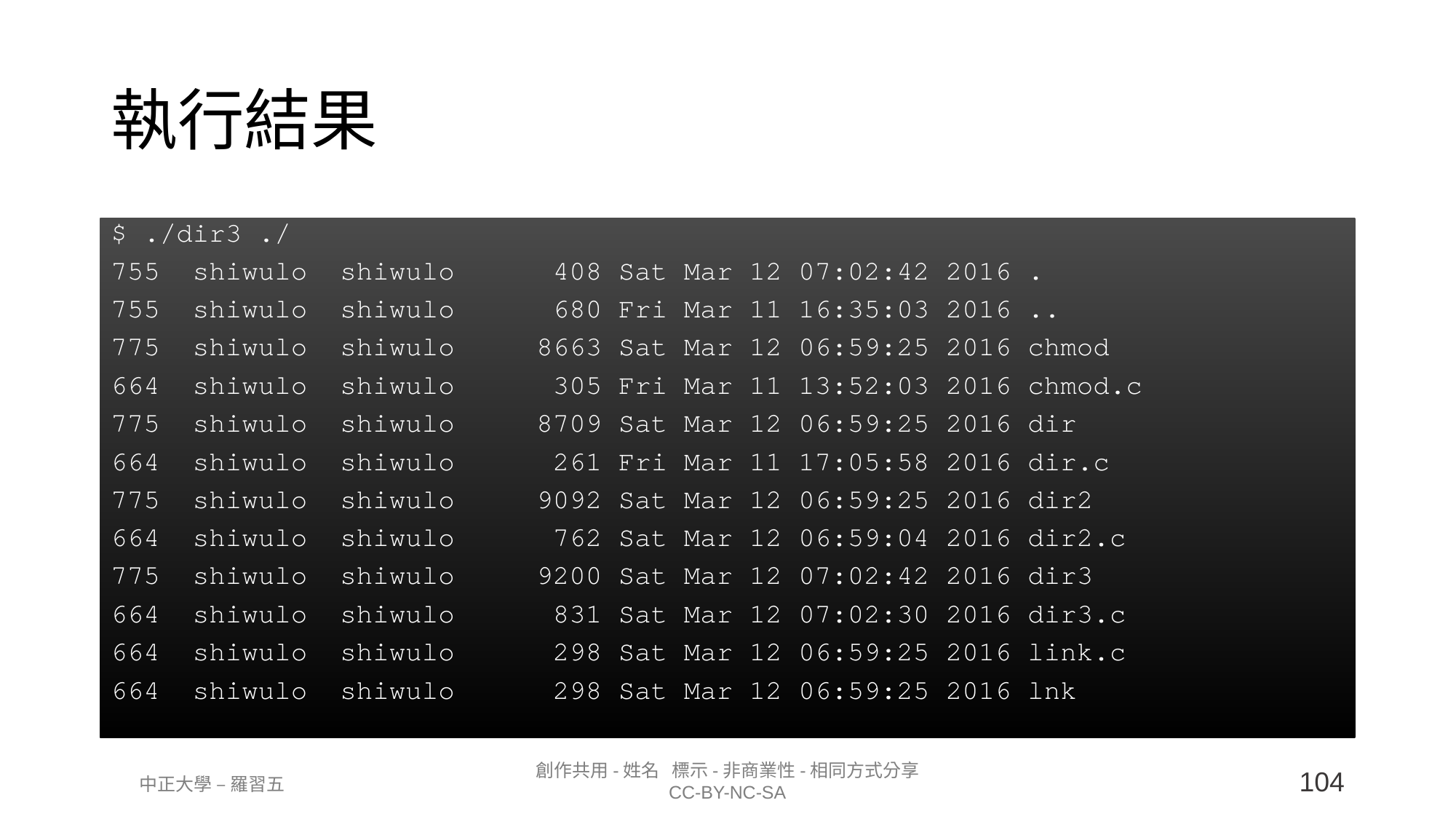

執行結果
$ ./dir3 ./
755  shiwulo  shiwulo      408 Sat Mar 12 07:02:42 2016 .
755  shiwulo  shiwulo      680 Fri Mar 11 16:35:03 2016 ..
775  shiwulo  shiwulo     8663 Sat Mar 12 06:59:25 2016 chmod
664  shiwulo  shiwulo      305 Fri Mar 11 13:52:03 2016 chmod.c
775  shiwulo  shiwulo     8709 Sat Mar 12 06:59:25 2016 dir
664  shiwulo  shiwulo      261 Fri Mar 11 17:05:58 2016 dir.c
775  shiwulo  shiwulo     9092 Sat Mar 12 06:59:25 2016 dir2
664  shiwulo  shiwulo      762 Sat Mar 12 06:59:04 2016 dir2.c
775  shiwulo  shiwulo     9200 Sat Mar 12 07:02:42 2016 dir3
664  shiwulo  shiwulo      831 Sat Mar 12 07:02:30 2016 dir3.c
664  shiwulo  shiwulo      298 Sat Mar 12 06:59:25 2016 link.c
664  shiwulo  shiwulo      298 Sat Mar 12 06:59:25 2016 lnk